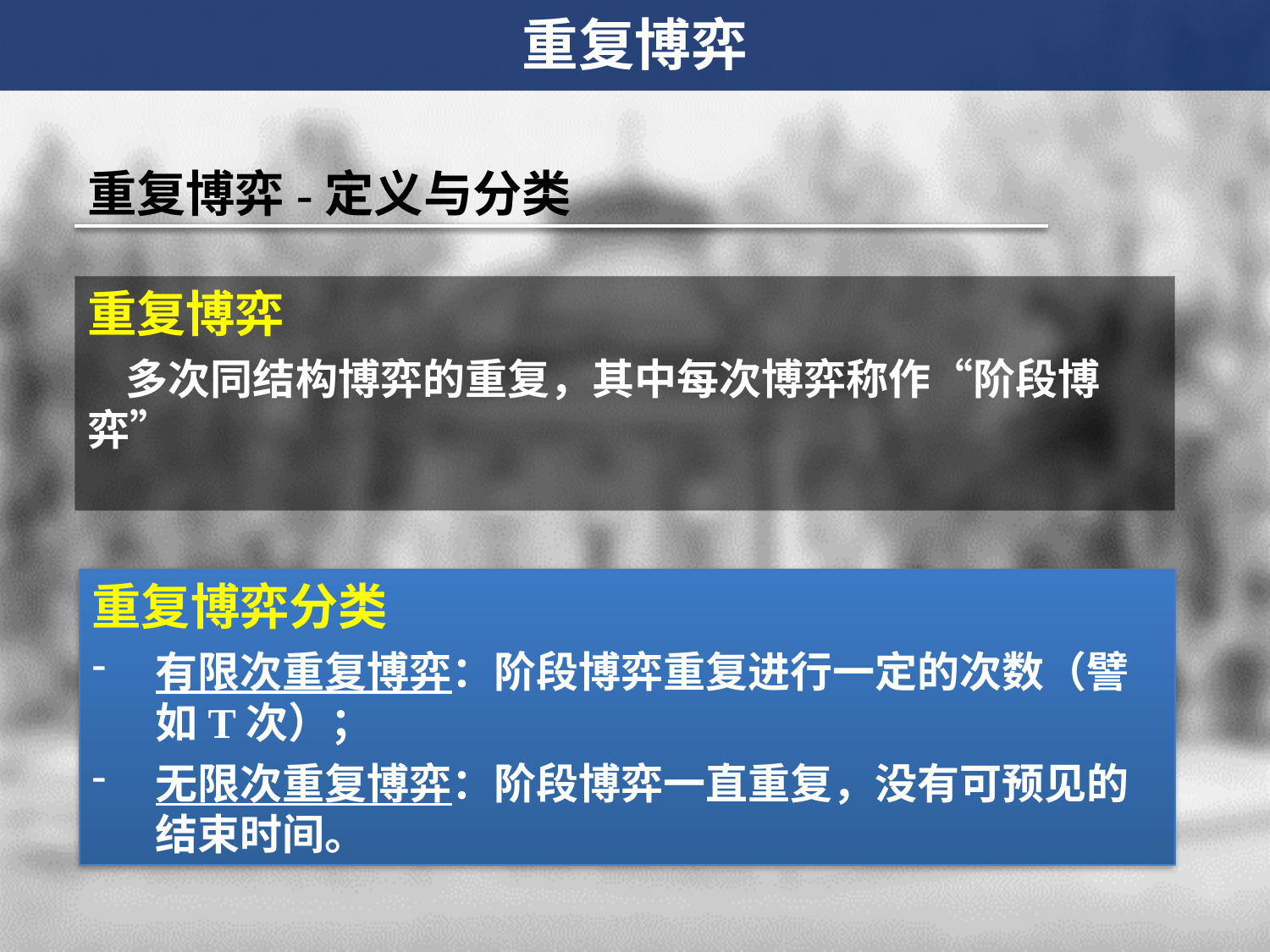

重复博弈

重复博弈-定义与分类
重复博弈
   多次同结构博弈的重复，其中每次博弈称作“阶段博弈”

重复博弈分类
有限次重复博弈：阶段博弈重复进行一定的次数（譬如T次）；
无限次重复博弈：阶段博弈一直重复，没有可预见的结束时间。